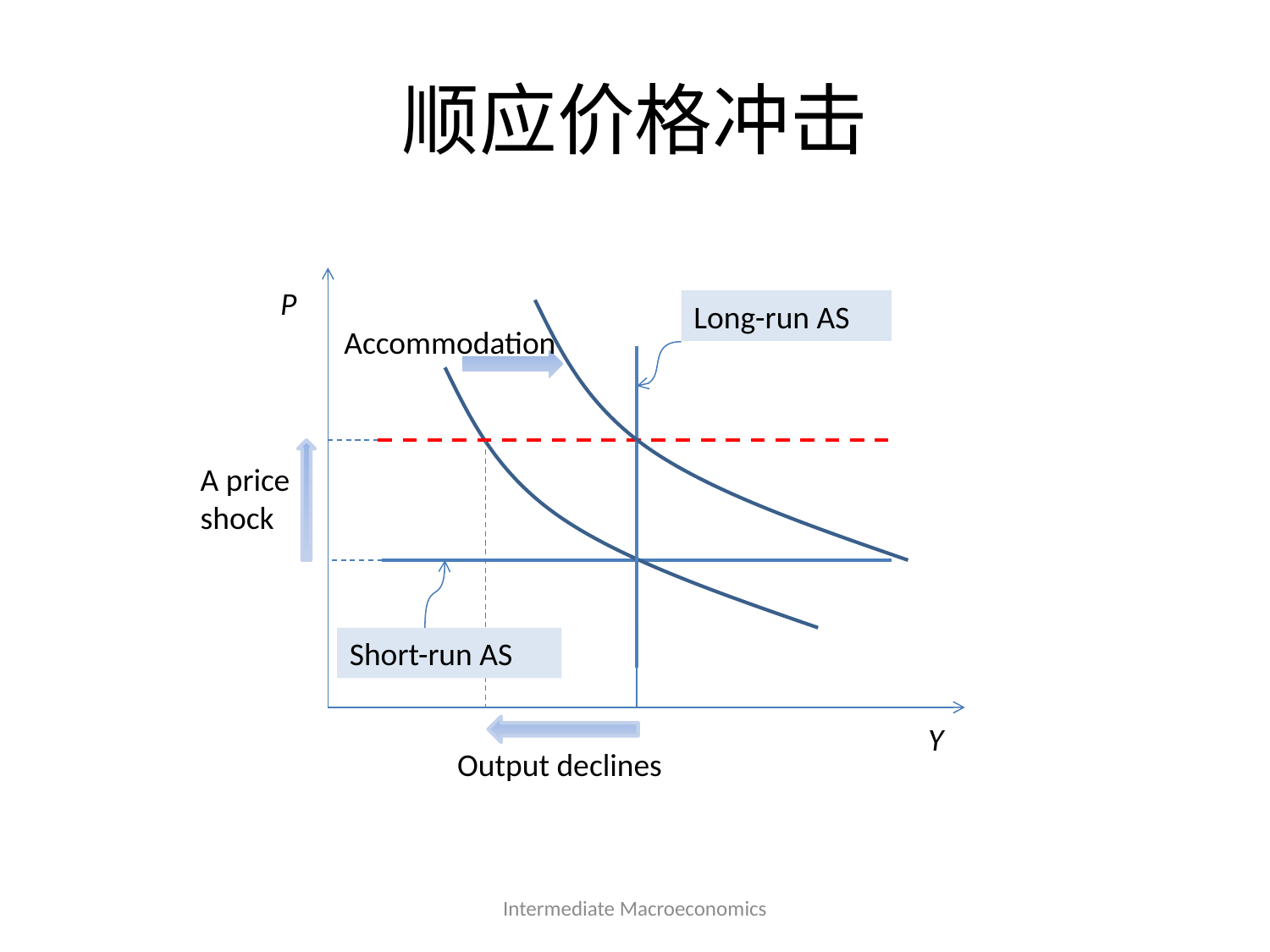

# 顺应价格冲击
P
Long-run AS

Accommodation

A price shock
Short-run AS
Y

Output declines
Intermediate Macroeconomics